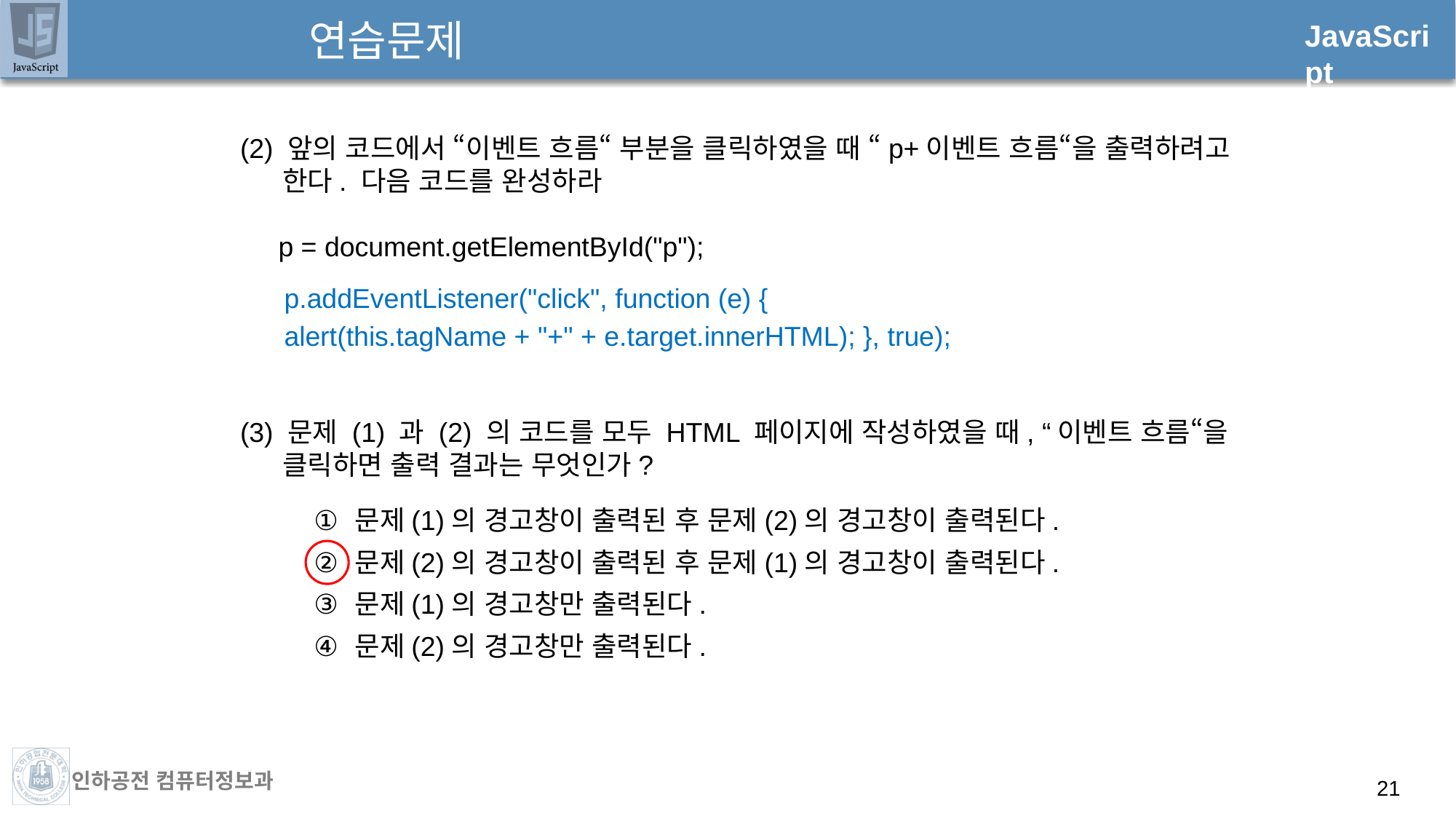

# 연습문제
(2) 앞의 코드에서 “이벤트 흐름“ 부분을 클릭하였을 때 “p+이벤트 흐름“을 출력하려고 한다. 다음 코드를 완성하라

     p = document.getElementById("p");

p.addEventListener("click", function (e) {
alert(this.tagName + "+" + e.target.innerHTML); }, true);
(3) 문제 (1) 과 (2) 의 코드를 모두 HTML 페이지에 작성하였을 때, “이벤트 흐름“을 클릭하면 출력 결과는 무엇인가?
문제(1)의 경고창이 출력된 후 문제(2)의 경고창이 출력된다.
문제(2)의 경고창이 출력된 후 문제(1)의 경고창이 출력된다.
문제(1)의 경고창만 출력된다.
문제(2)의 경고창만 출력된다.